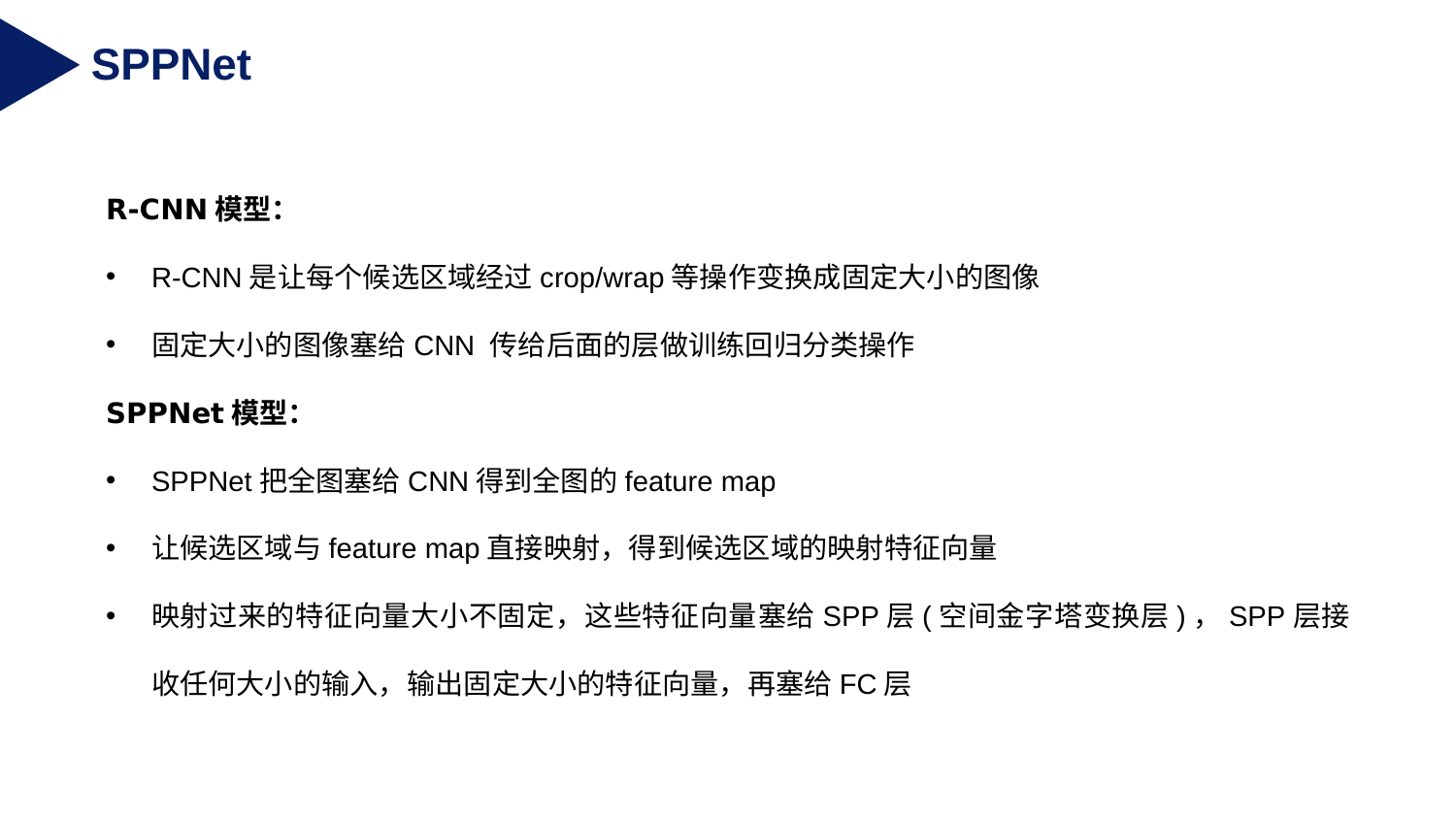

SPPNet
R-CNN模型：
R-CNN是让每个候选区域经过crop/wrap等操作变换成固定大小的图像
固定大小的图像塞给CNN 传给后面的层做训练回归分类操作
SPPNet模型：
SPPNet把全图塞给CNN得到全图的feature map
让候选区域与feature map直接映射，得到候选区域的映射特征向量
映射过来的特征向量大小不固定，这些特征向量塞给SPP层(空间金字塔变换层)，SPP层接收任何大小的输入，输出固定大小的特征向量，再塞给FC层